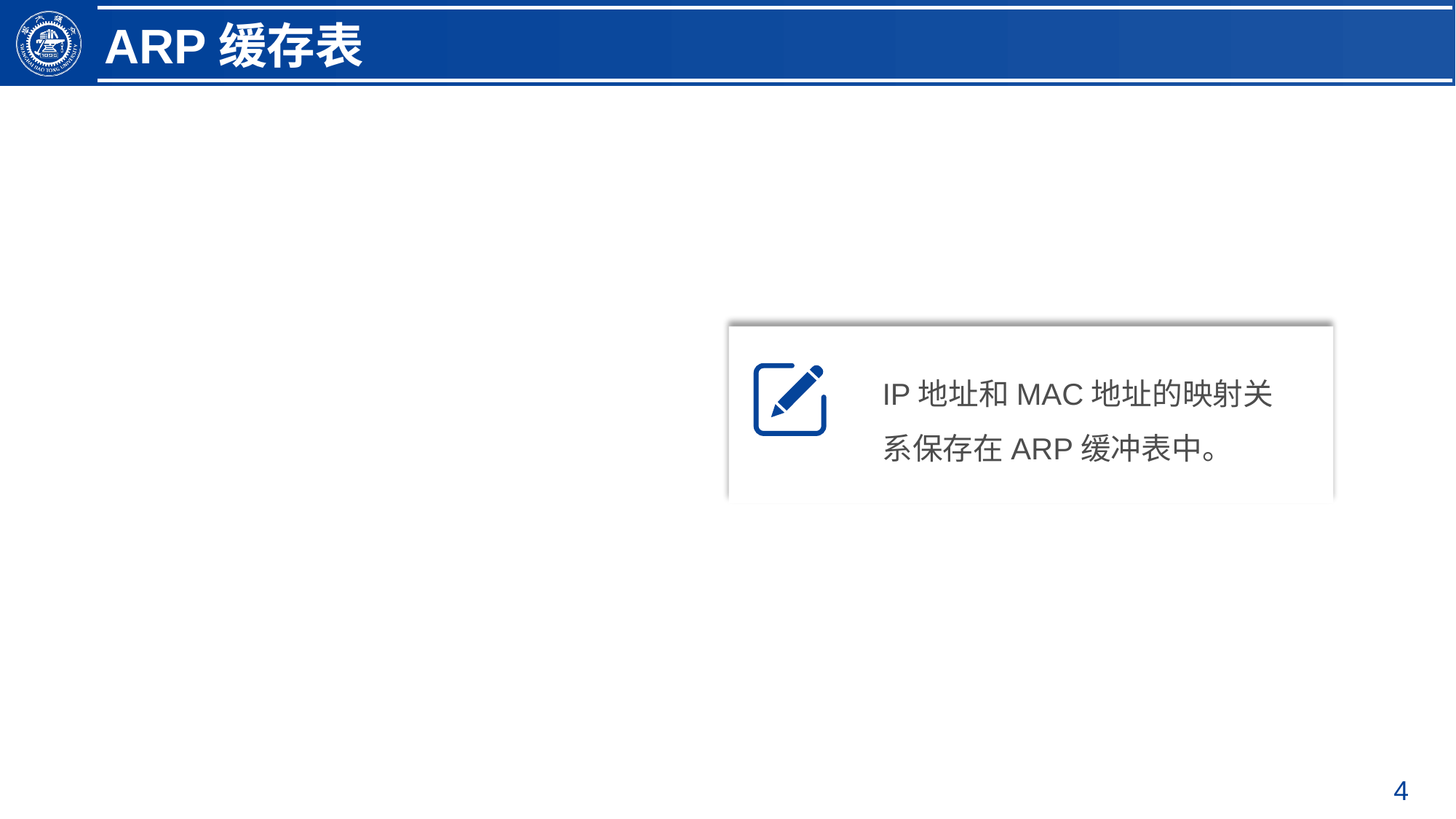

ARP缓存表

### Chart

| Category |
|---|
攻击机kali	IP:192.168.74.164

IP地址和MAC地址的映射关系保存在ARP缓冲表中。

靶机windows	IP:192.168.74.162
4